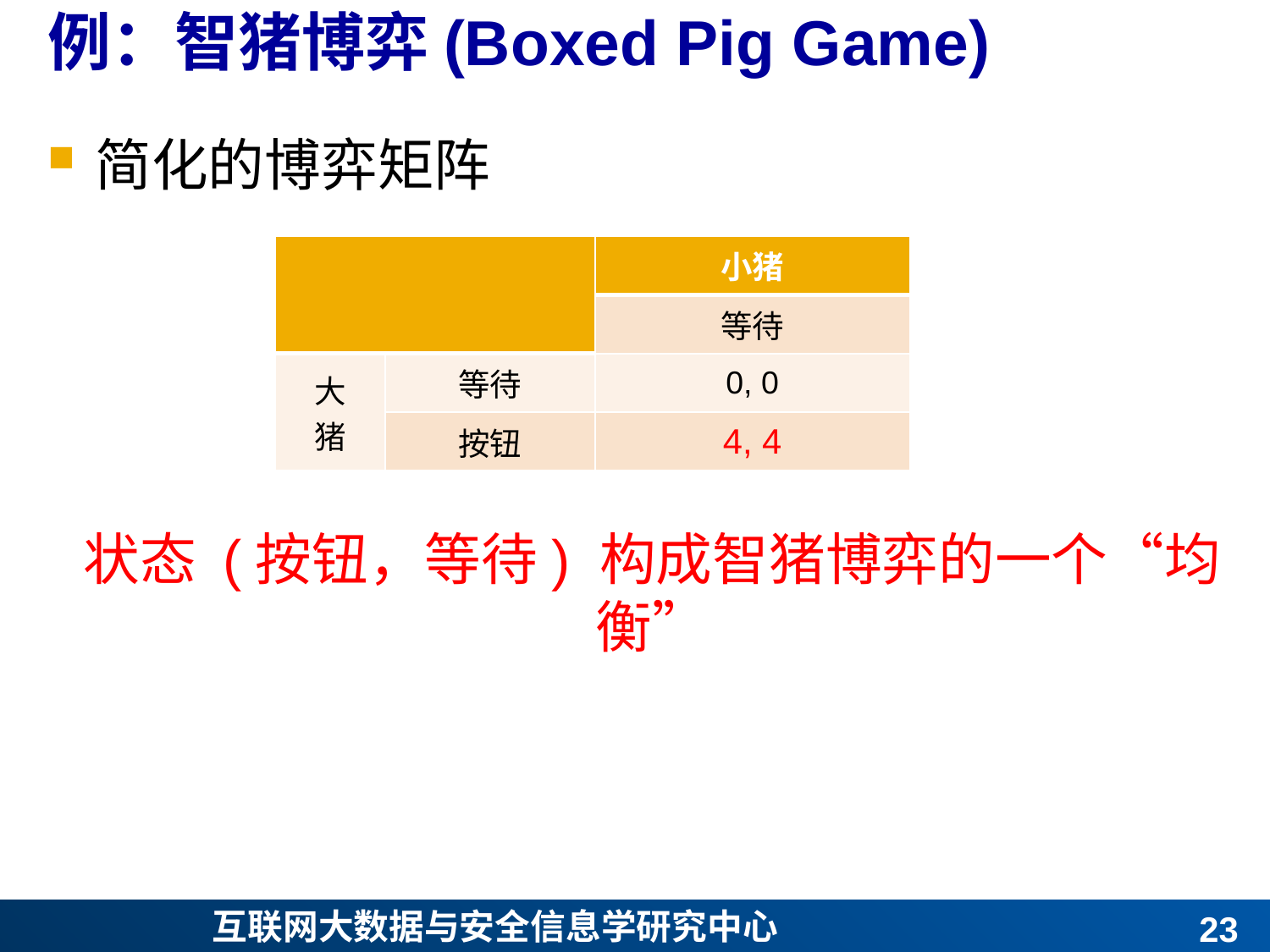

# 例：智猪博弈(Boxed Pig Game)
简化的博弈矩阵

状态 (按钮，等待) 构成智猪博弈的一个“均衡”

|  |  | 小猪 |
| --- | --- | --- |
|  |  | 等待 |
| 大 猪 | 等待 | 0, 0 |
|  | 按钮 | 4, 4 |
23